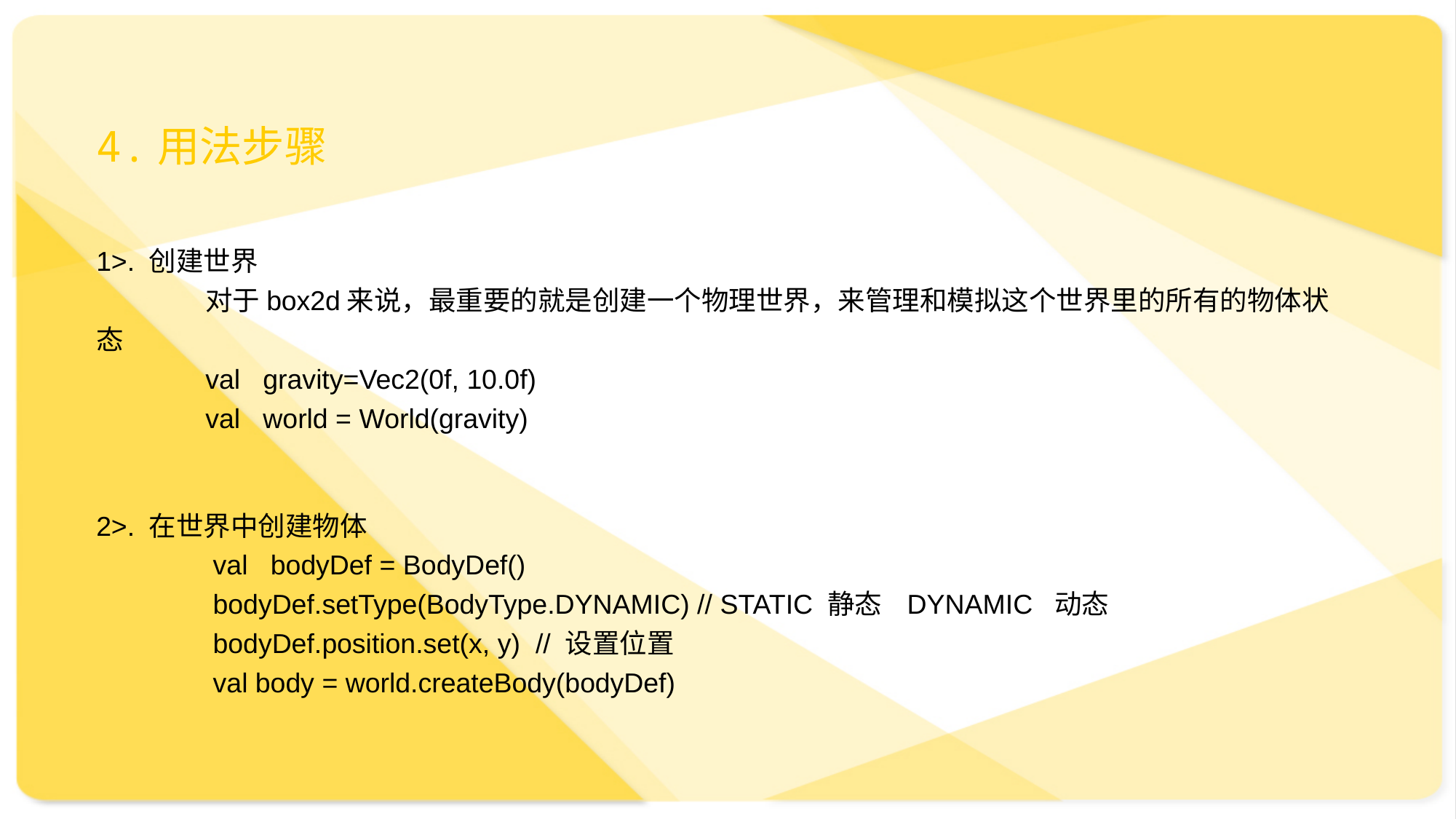

4.用法步骤
1>. 创建世界
	对于box2d来说，最重要的就是创建一个物理世界，来管理和模拟这个世界里的所有的物体状态
	val   gravity=Vec2(0f, 10.0f)
	val   world = World(gravity)
2>. 在世界中创建物体
	 val   bodyDef = BodyDef()
	 bodyDef.setType(BodyType.DYNAMIC) // STATIC 静态   DYNAMIC  动态
	 bodyDef.position.set(x, y)  // 设置位置
	 val body = world.createBody(bodyDef)